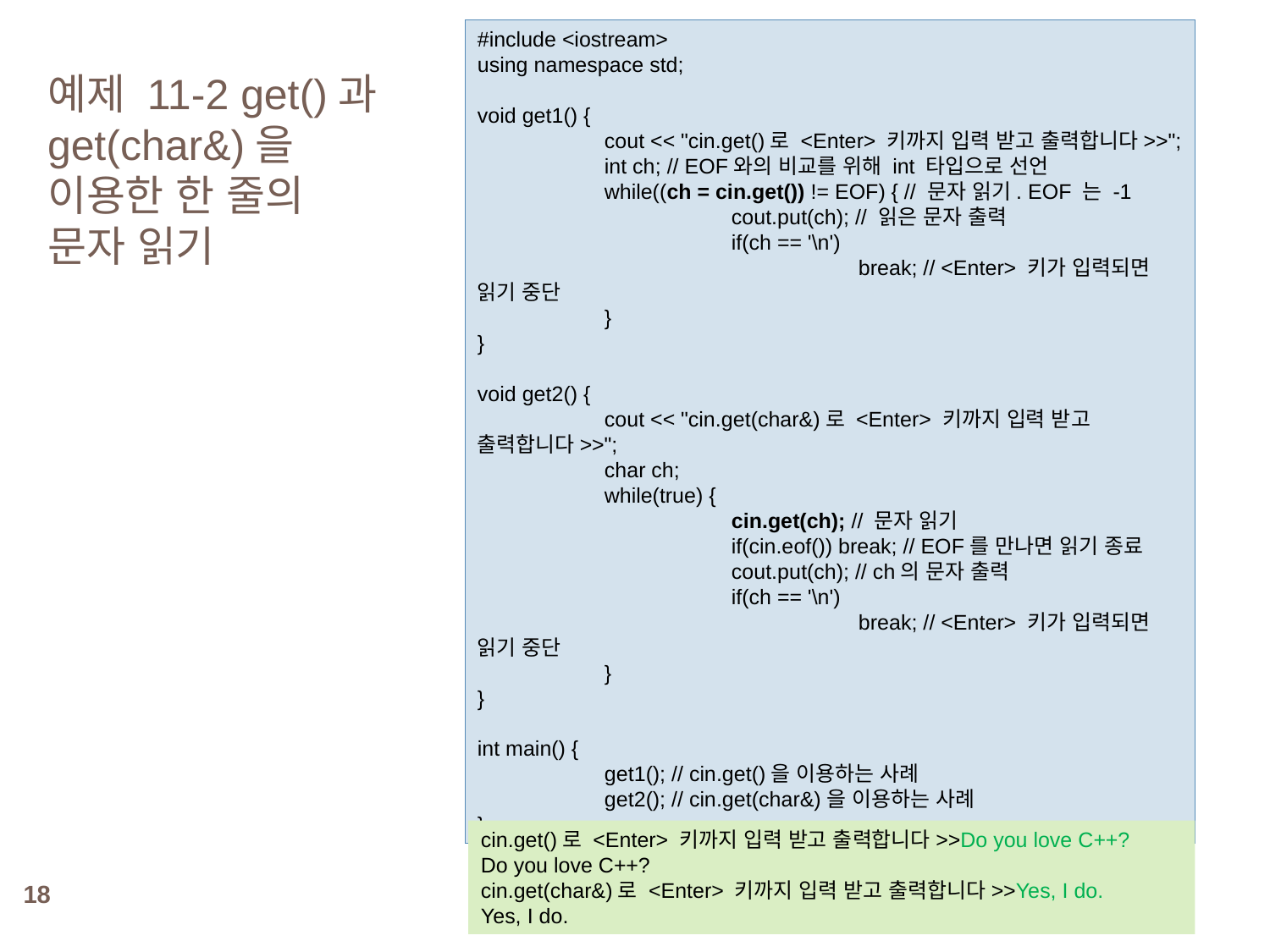

#include <iostream>
using namespace std;

void get1() {
	cout << "cin.get()로 <Enter> 키까지 입력 받고 출력합니다>>";
	int ch; // EOF와의 비교를 위해 int 타입으로 선언
	while((ch = cin.get()) != EOF) { // 문자 읽기. EOF 는 -1
		cout.put(ch); // 읽은 문자 출력
		if(ch == '\n')
			break; // <Enter> 키가 입력되면 읽기 중단
	}
}

void get2() {
	cout << "cin.get(char&)로 <Enter> 키까지 입력 받고 출력합니다>>";
	char ch;
	while(true) {
		cin.get(ch); // 문자 읽기
		if(cin.eof()) break; // EOF를 만나면 읽기 종료
		cout.put(ch); // ch의 문자 출력
		if(ch == '\n')
			break; // <Enter> 키가 입력되면 읽기 중단
	}
}

int main() {
	get1(); // cin.get()을 이용하는 사례
	get2(); // cin.get(char&)을 이용하는 사례
}
예제 11-2 get()과
get(char&)을
이용한 한 줄의
문자 읽기
cin.get()로 <Enter> 키까지 입력 받고 출력합니다>>Do you love C++?
Do you love C++?
cin.get(char&)로 <Enter> 키까지 입력 받고 출력합니다>>Yes, I do.
Yes, I do.
18